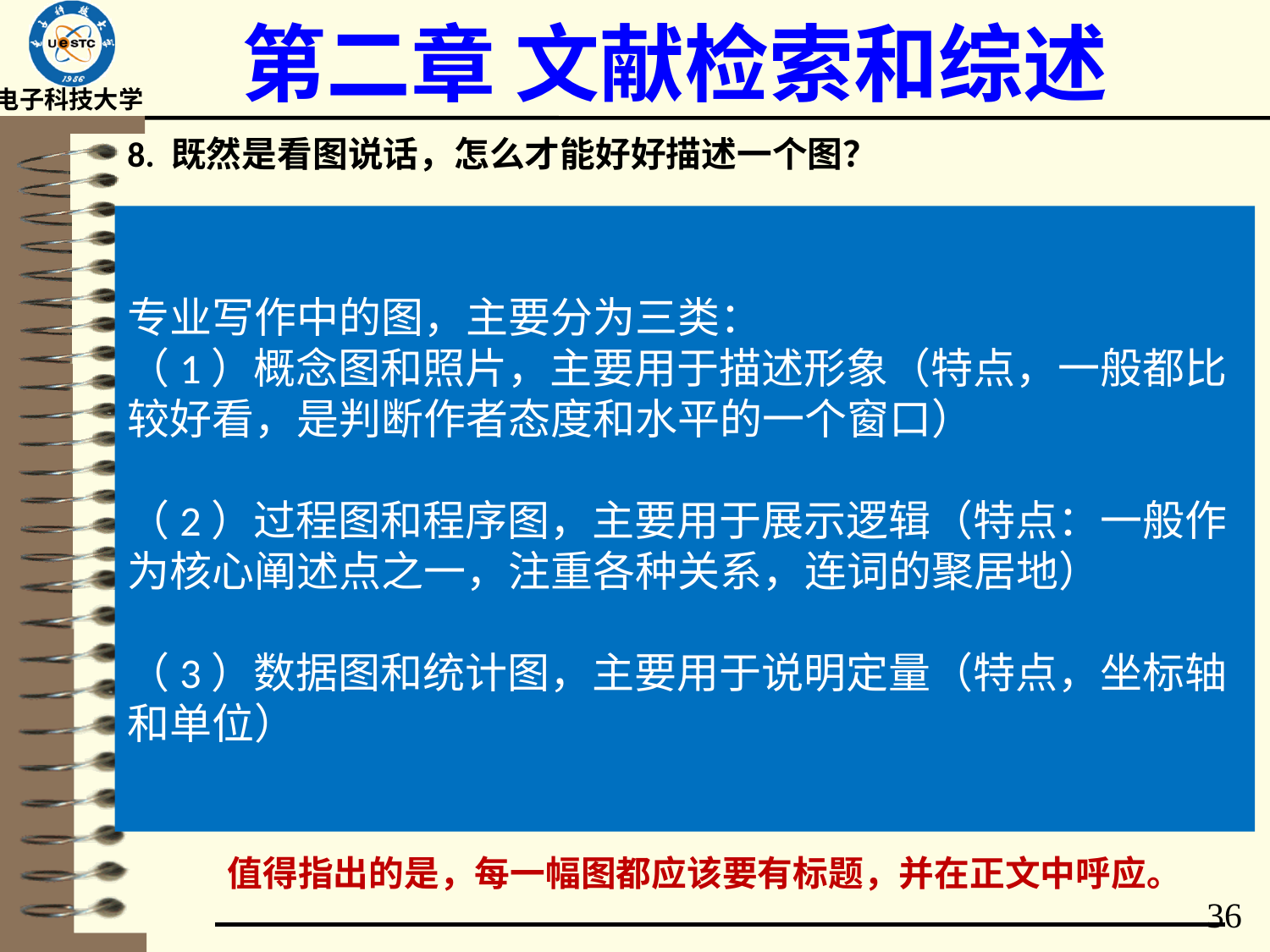

# 第二章 文献检索和综述
8. 既然是看图说话，怎么才能好好描述一个图？
专业写作中的图，主要分为三类：
（1）概念图和照片，主要用于描述形象（特点，一般都比较好看，是判断作者态度和水平的一个窗口）

（2）过程图和程序图，主要用于展示逻辑（特点：一般作为核心阐述点之一，注重各种关系，连词的聚居地）

（3）数据图和统计图，主要用于说明定量（特点，坐标轴和单位）
值得指出的是，每一幅图都应该要有标题，并在正文中呼应。
36